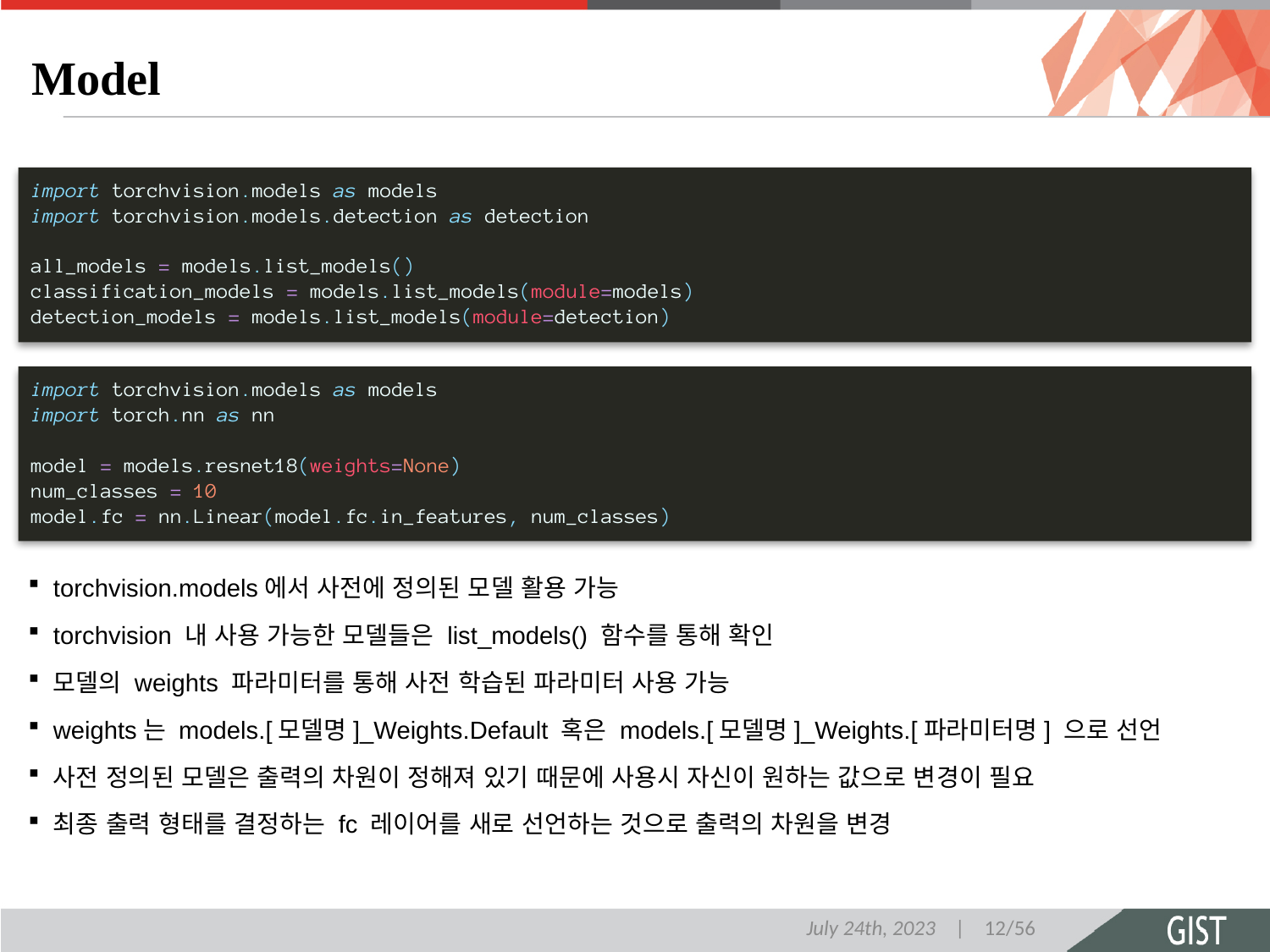

# Model

import torchvision.models as models
import torchvision.models.detection as detection
all_models = models.list_models()
classification_models = models.list_models(module=models)
detection_models = models.list_models(module=detection)

import torchvision.models as models
import torch.nn as nn
model = models.resnet18(weights=None)
num_classes = 10
model.fc = nn.Linear(model.fc.in_features, num_classes)
torchvision.models에서 사전에 정의된 모델 활용 가능
torchvision 내 사용 가능한 모델들은 list_models() 함수를 통해 확인
모델의 weights 파라미터를 통해 사전 학습된 파라미터 사용 가능
weights는 models.[모델명]_Weights.Default 혹은 models.[모델명]_Weights.[파라미터명] 으로 선언
사전 정의된 모델은 출력의 차원이 정해져 있기 때문에 사용시 자신이 원하는 값으로 변경이 필요
최종 출력 형태를 결정하는 fc 레이어를 새로 선언하는 것으로 출력의 차원을 변경
July 24th, 2023    |    12/56